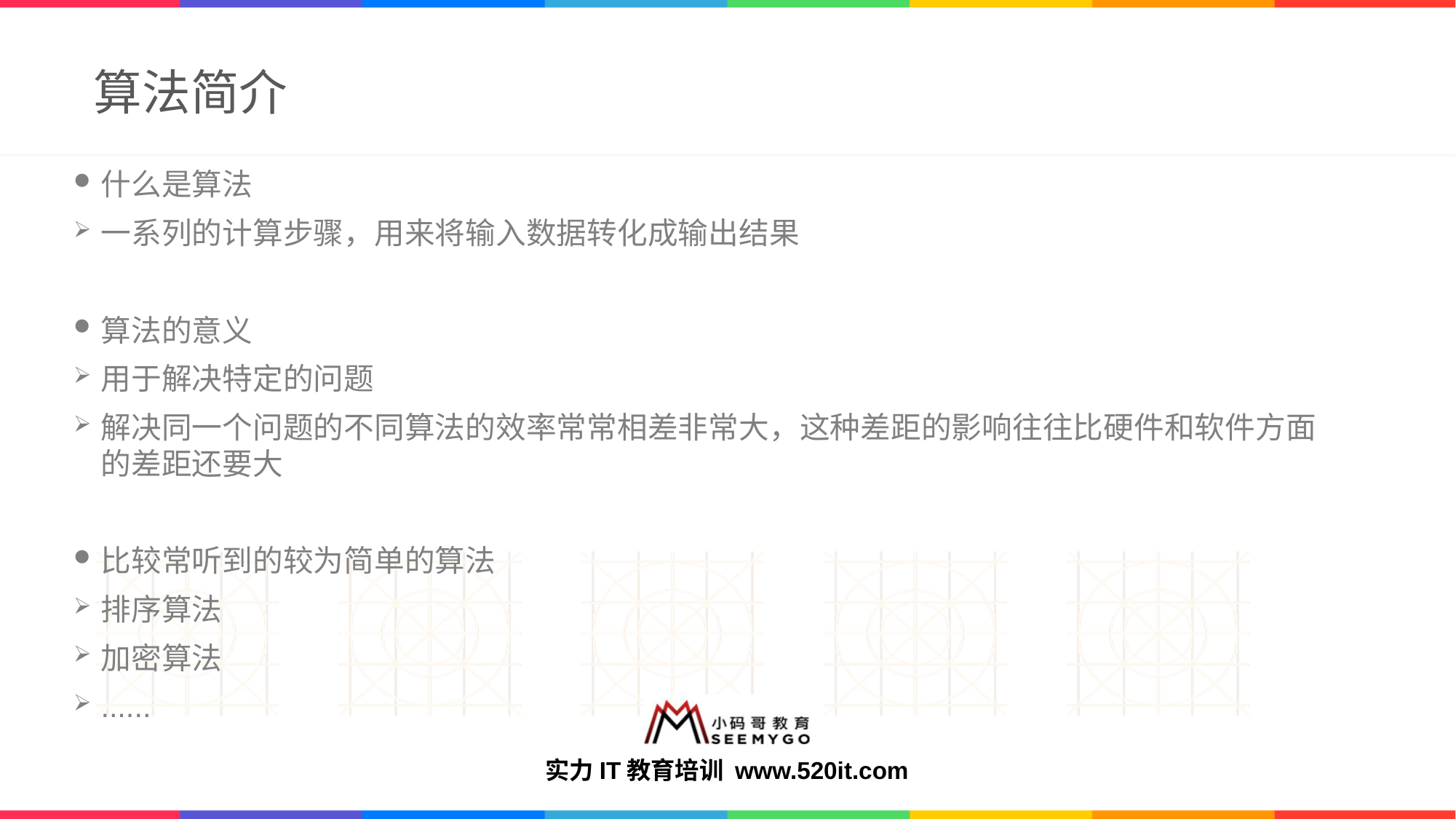

# 算法简介

什么是算法
一系列的计算步骤，用来将输入数据转化成输出结果

算法的意义
用于解决特定的问题
解决同一个问题的不同算法的效率常常相差非常大，这种差距的影响往往比硬件和软件方面的差距还要大

比较常听到的较为简单的算法
排序算法
加密算法
......